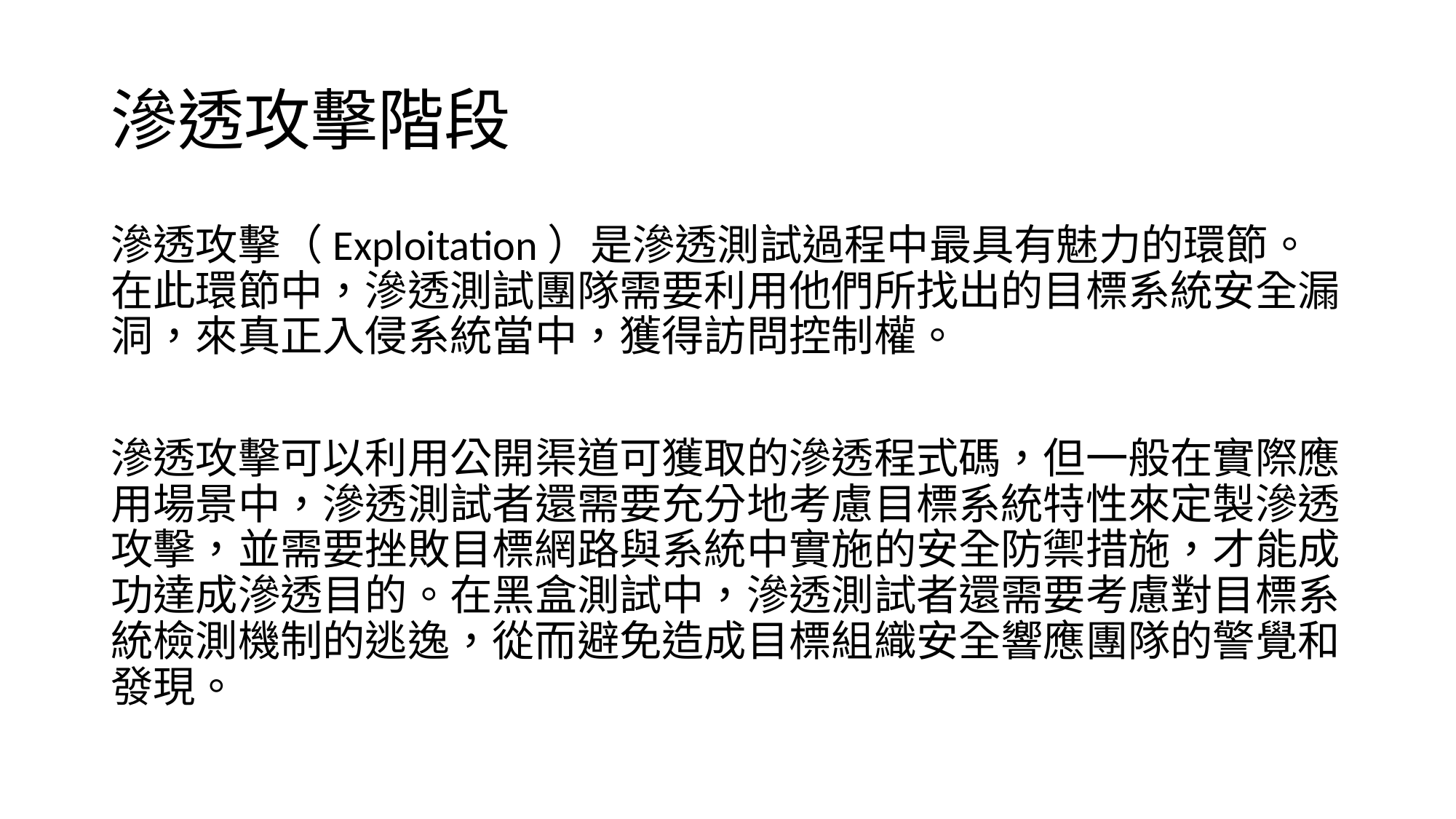

# 滲透攻擊階段
滲透攻擊（Exploitation）是滲透測試過程中最具有魅力的環節。在此環節中，滲透測試團隊需要利用他們所找出的目標系統安全漏洞，來真正入侵系統當中，獲得訪問控制權。

滲透攻擊可以利用公開渠道可獲取的滲透程式碼，但一般在實際應用場景中，滲透測試者還需要充分地考慮目標系統特性來定製滲透攻擊，並需要挫敗目標網路與系統中實施的安全防禦措施，才能成功達成滲透目的。在黑盒測試中，滲透測試者還需要考慮對目標系統檢測機制的逃逸，從而避免造成目標組織安全響應團隊的警覺和發現。